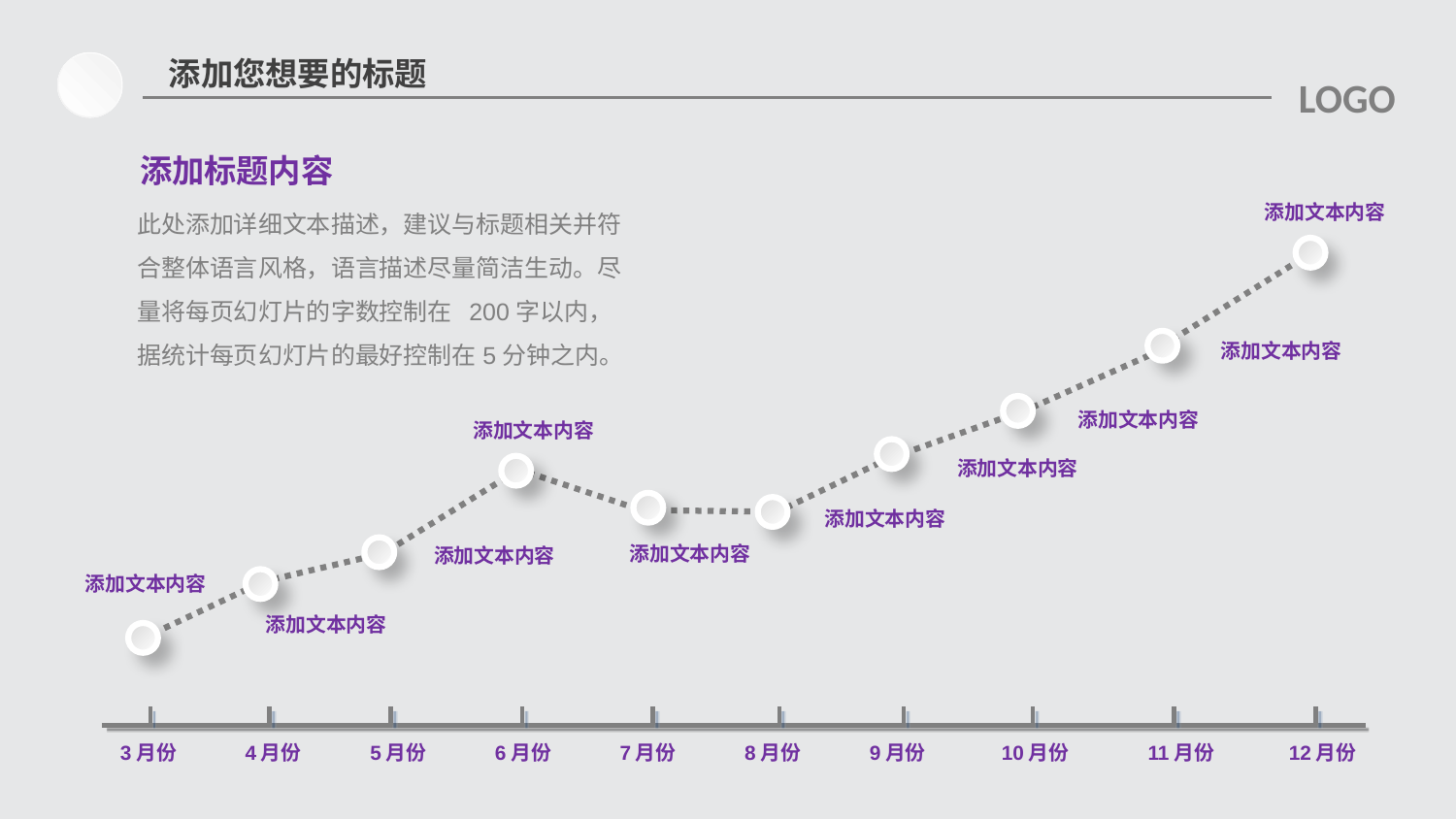

添加您想要的标题

LOGO
添加标题内容
添加文本内容
此处添加详细文本描述，建议与标题相关并符合整体语言风格，语言描述尽量简洁生动。尽量将每页幻灯片的字数控制在  200字以内，据统计每页幻灯片的最好控制在5分钟之内。

添加文本内容

添加文本内容

添加文本内容

添加文本内容

添加文本内容

添加文本内容
添加文本内容

添加文本内容

添加文本内容

3月份
4月份
5月份
6月份
7月份
8月份
9月份
10月份
11月份
12月份